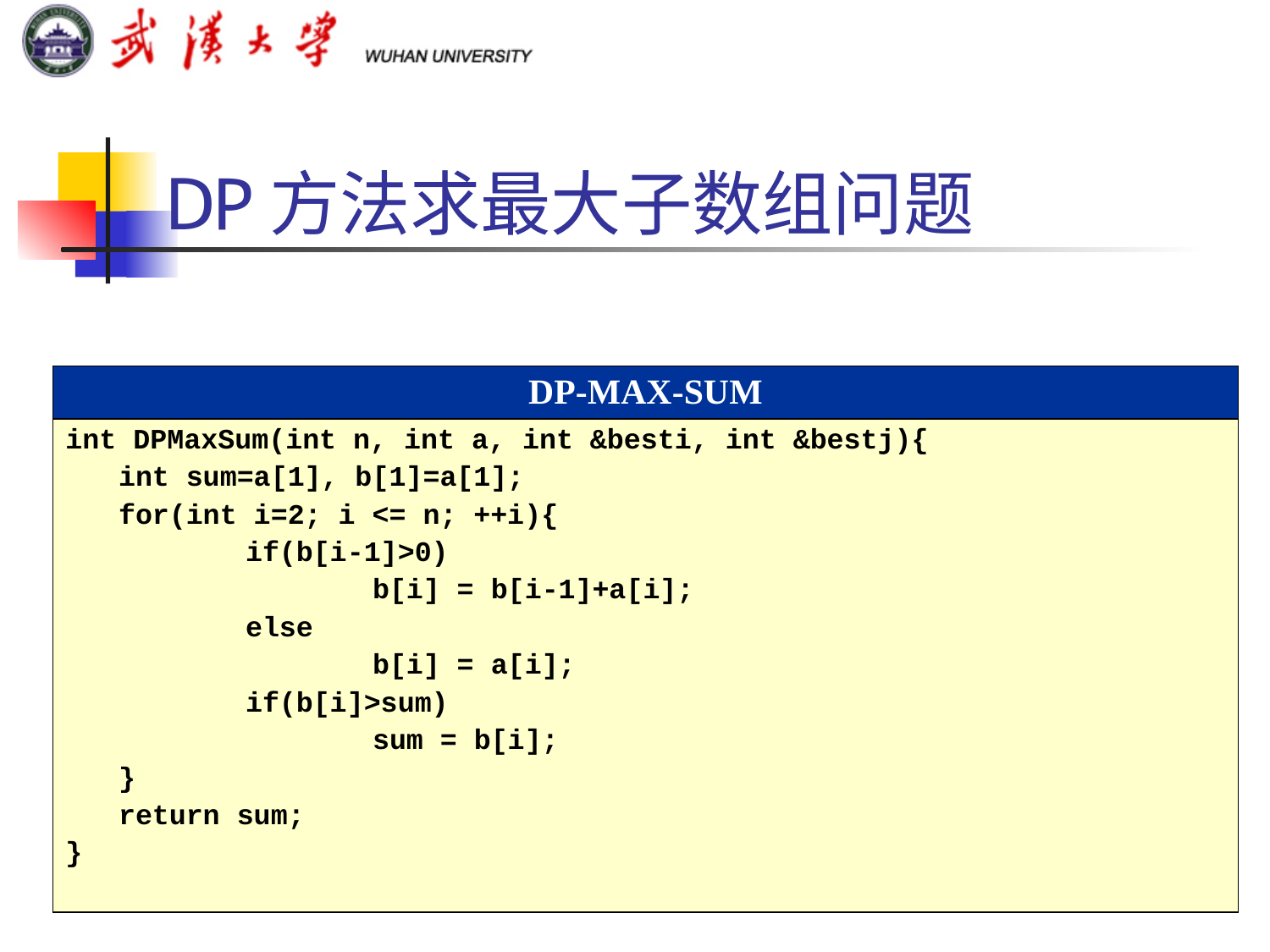

# DP方法求最大子数组问题
| DP-MAX-SUM |
| --- |
| int DPMaxSum(int n, int a, int &besti, int &bestj){ int sum=a[1], b[1]=a[1]; for(int i=2; i <= n; ++i){ if(b[i-1]>0) b[i] = b[i-1]+a[i]; else b[i] = a[i]; if(b[i]>sum) sum = b[i]; } return sum; } |
| --- |